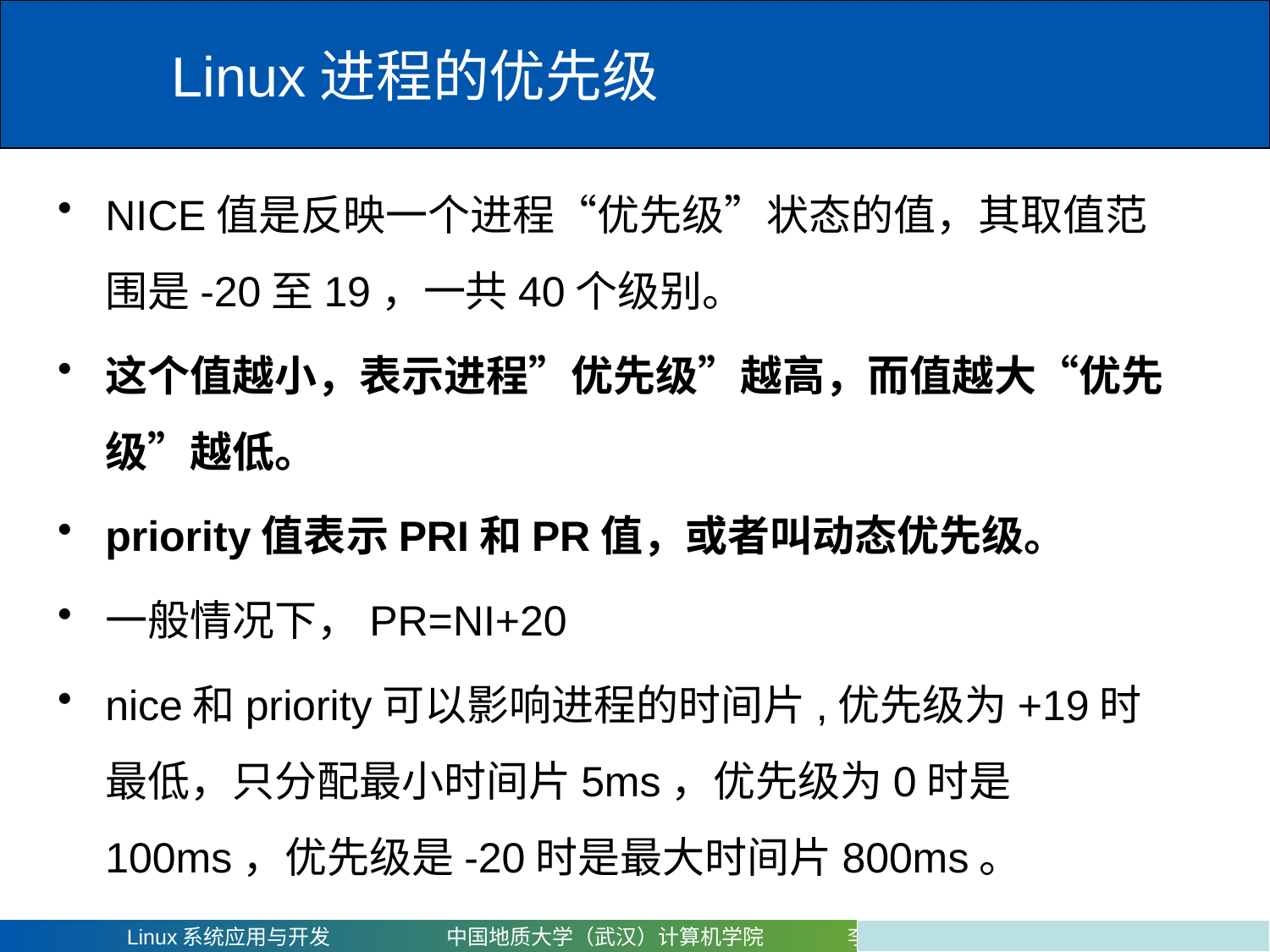

# Linux进程的优先级
NICE值是反映一个进程“优先级”状态的值，其取值范围是-20至19，一共40个级别。
这个值越小，表示进程”优先级”越高，而值越大“优先级”越低。
priority值表示PRI和PR值，或者叫动态优先级。
一般情况下，PR=NI+20
nice和priority可以影响进程的时间片,优先级为+19时最低，只分配最小时间片5ms，优先级为0时是100ms，优先级是-20时是最大时间片800ms。